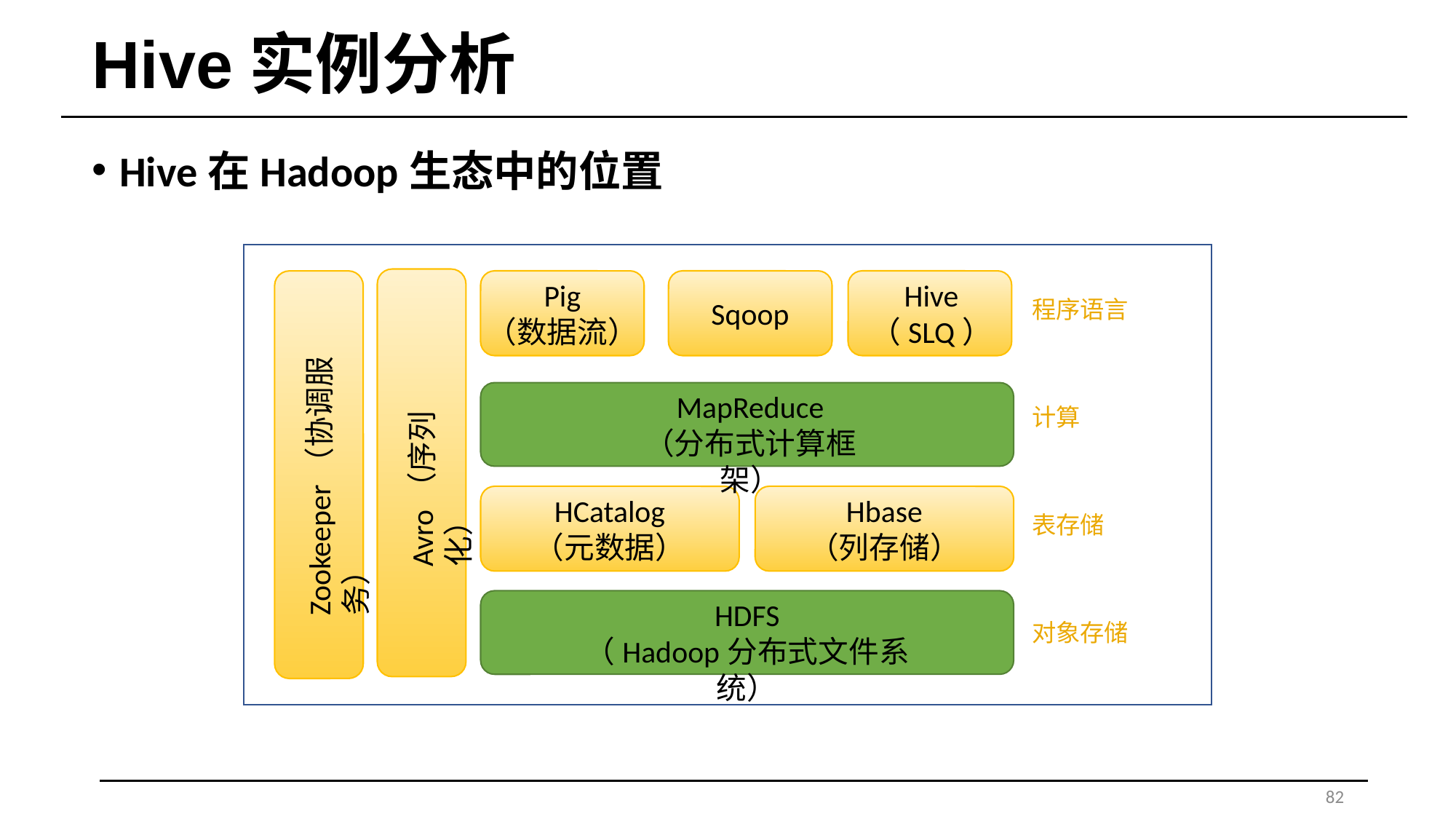

# Hive实例分析
Hive在Hadoop生态中的位置

Pig
（数据流）

Hive
（SLQ）
程序语言
Sqoop

MapReduce
（分布式计算框架）
计算
Zookeeper（协调服务）
Avro（序列化）

Hbase
（列存储）
HCatalog
（元数据）
表存储

HDFS
（Hadoop分布式文件系统）
对象存储
82